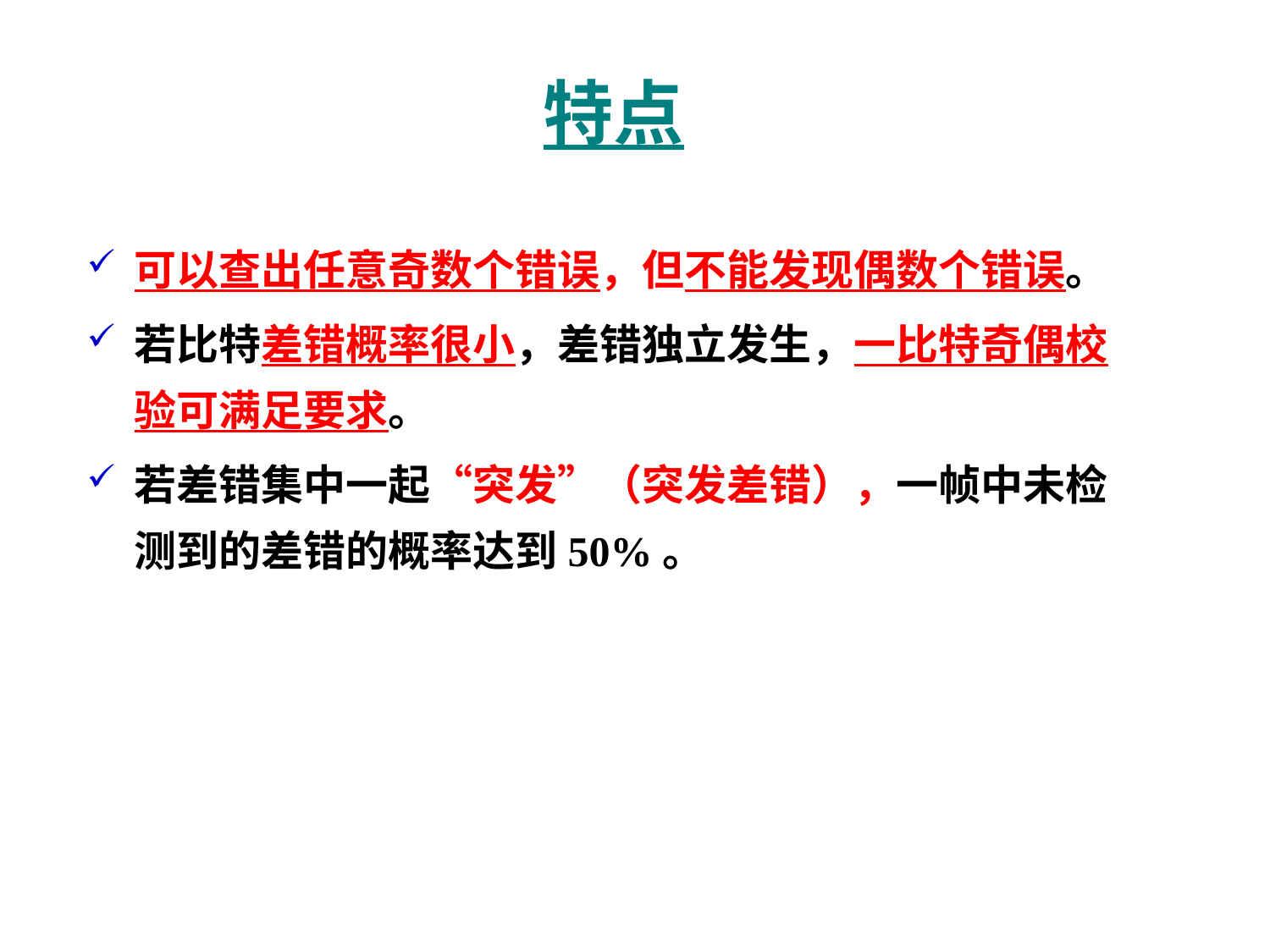

# 特点
可以查出任意奇数个错误，但不能发现偶数个错误。
若比特差错概率很小，差错独立发生，一比特奇偶校验可满足要求。
若差错集中一起“突发”（突发差错），一帧中未检测到的差错的概率达到50%。
25